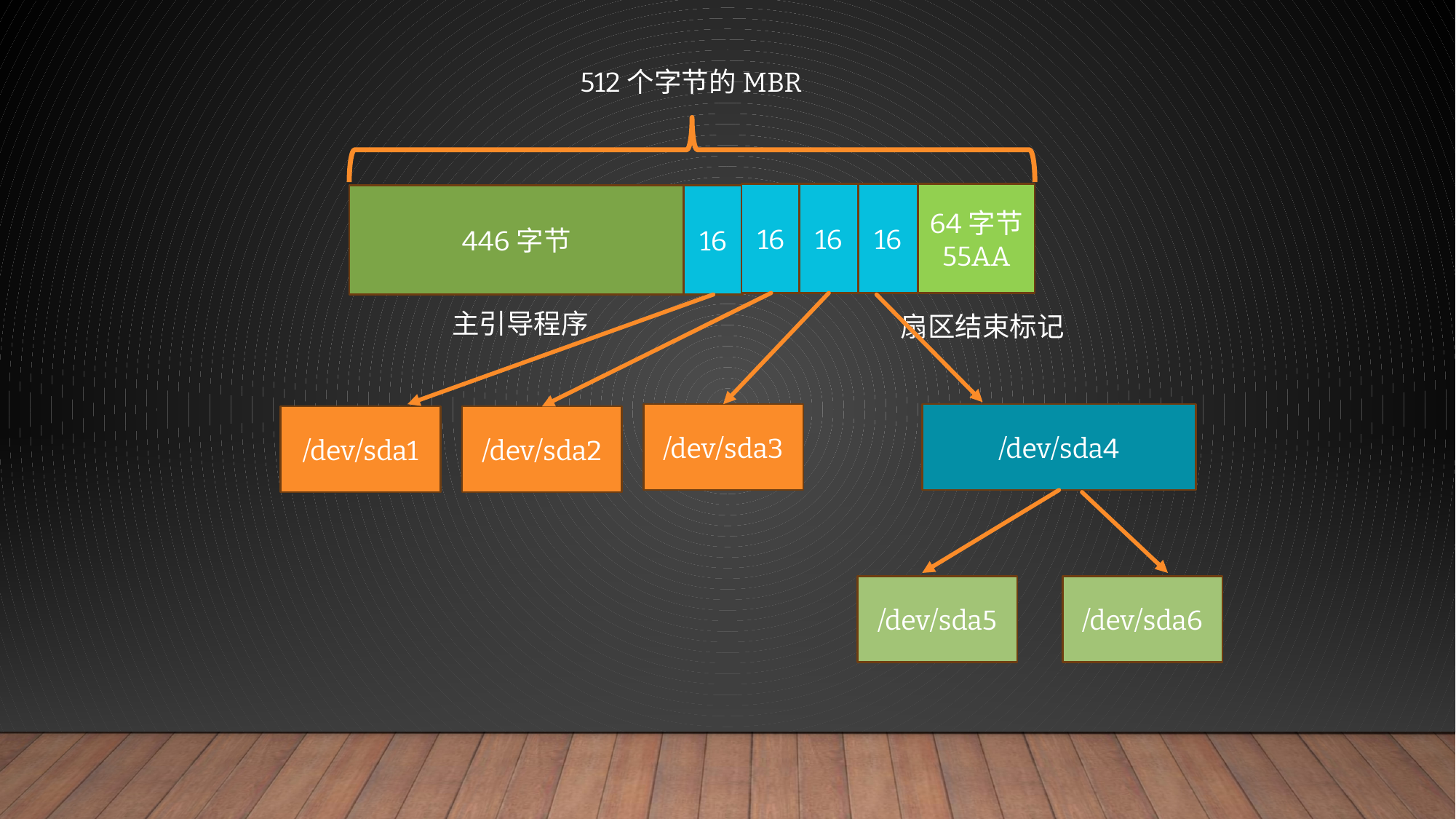

512个字节的MBR
16
16
16
64字节
55AA
446字节
16
主引导程序
扇区结束标记
/dev/sda3
/dev/sda4
/dev/sda1
/dev/sda2
/dev/sda5
/dev/sda6